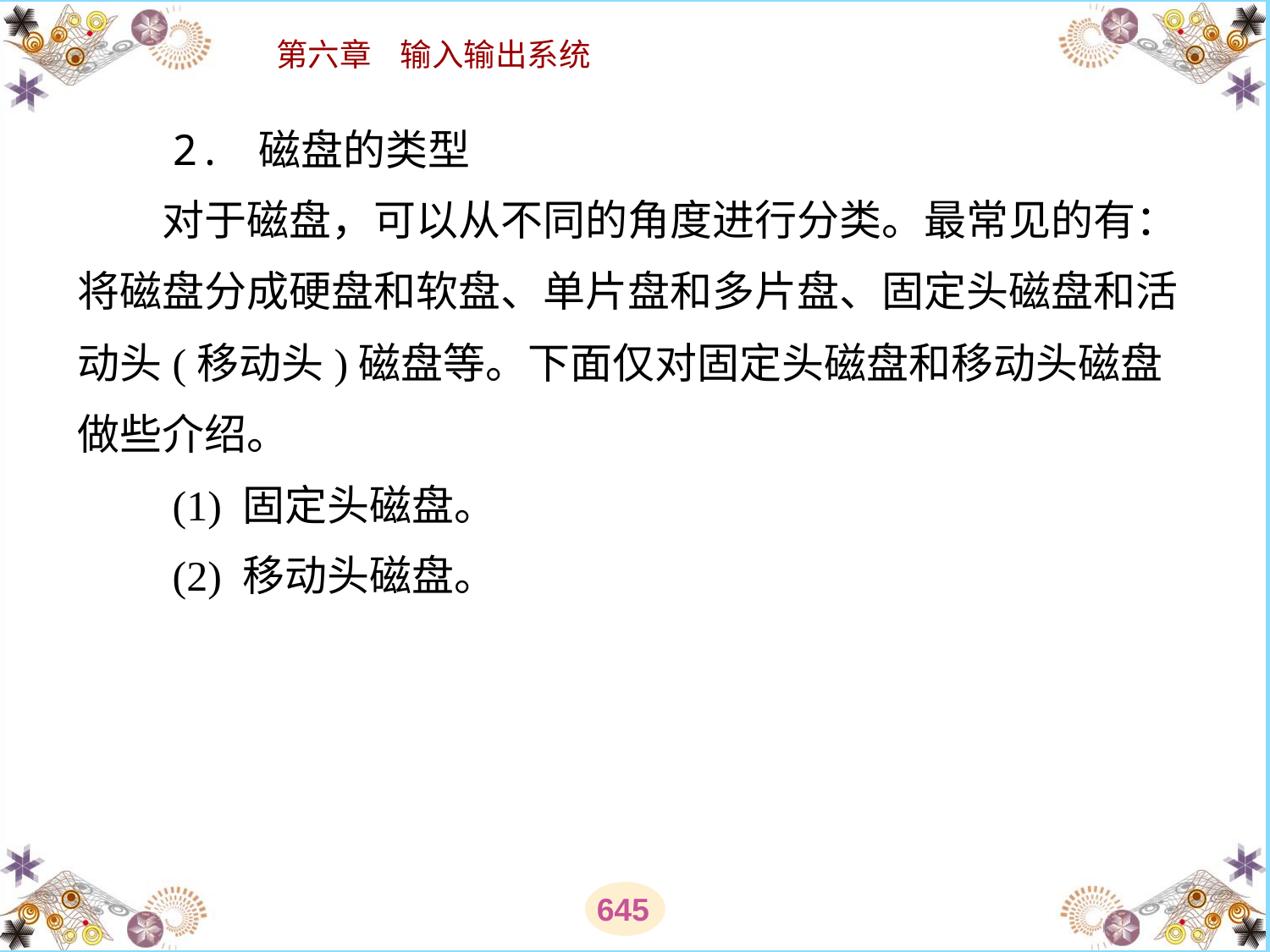

# 2. 磁盘的类型 　　对于磁盘，可以从不同的角度进行分类。最常见的有：将磁盘分成硬盘和软盘、单片盘和多片盘、固定头磁盘和活动头(移动头)磁盘等。下面仅对固定头磁盘和移动头磁盘做些介绍。 　　(1) 固定头磁盘。 　　(2) 移动头磁盘。